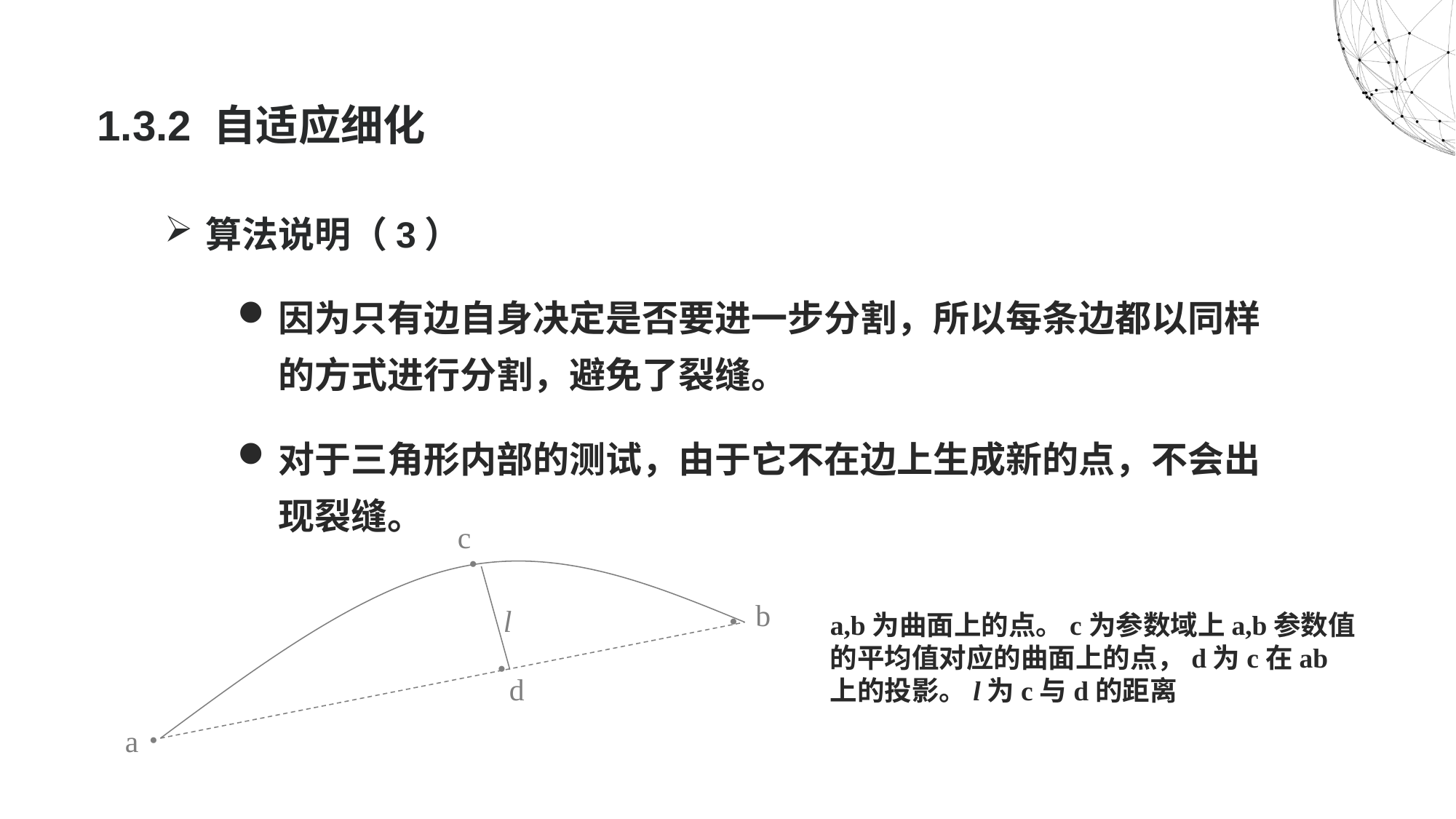

# 1.3.2 自适应细化
算法说明（3）
因为只有边自身决定是否要进一步分割，所以每条边都以同样的方式进行分割，避免了裂缝。
对于三角形内部的测试，由于它不在边上生成新的点，不会出现裂缝。

c

●

●
d
b
l
●

a
●

a,b为曲面上的点。c为参数域上a,b参数值的平均值对应的曲面上的点，d为c在ab上的投影。l为c与d的距离